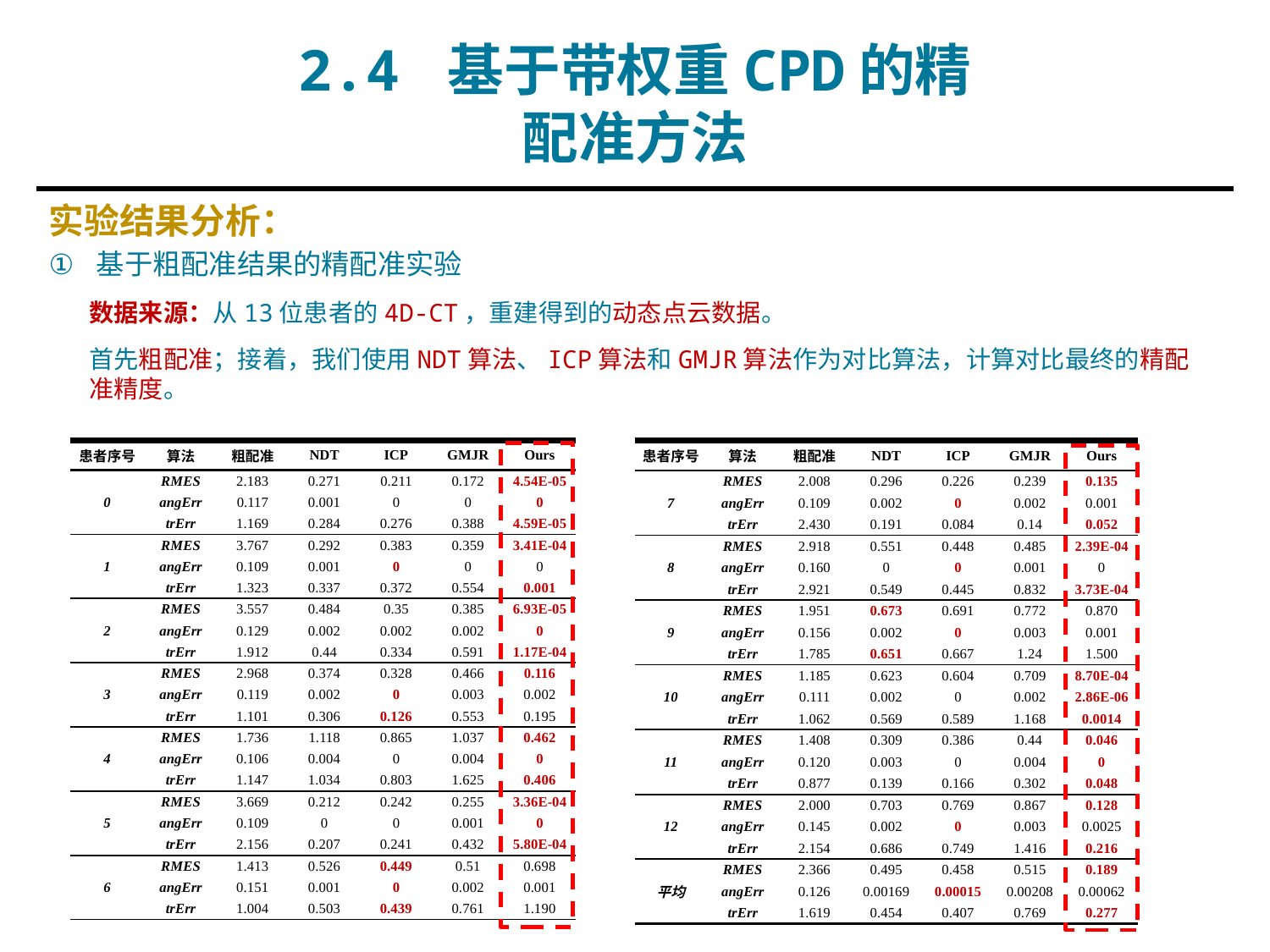

2.4 基于带权重CPD的精配准方法
实验结果分析：
基于粗配准结果的精配准实验
数据来源：从13位患者的4D-CT，重建得到的动态点云数据。

首先粗配准；接着，我们使用NDT算法、ICP算法和GMJR算法作为对比算法，计算对比最终的精配准精度。

| 患者序号 | 算法 | 粗配准 | NDT | ICP | GMJR | Ours |
| --- | --- | --- | --- | --- | --- | --- |
| 7 | RMES | 2.008 | 0.296 | 0.226 | 0.239 | 0.135 |
|  | angErr | 0.109 | 0.002 | 0 | 0.002 | 0.001 |
|  | trErr | 2.430 | 0.191 | 0.084 | 0.14 | 0.052 |
| 8 | RMES | 2.918 | 0.551 | 0.448 | 0.485 | 2.39E-04 |
|  | angErr | 0.160 | 0 | 0 | 0.001 | 0 |
|  | trErr | 2.921 | 0.549 | 0.445 | 0.832 | 3.73E-04 |
| 9 | RMES | 1.951 | 0.673 | 0.691 | 0.772 | 0.870 |
|  | angErr | 0.156 | 0.002 | 0 | 0.003 | 0.001 |
|  | trErr | 1.785 | 0.651 | 0.667 | 1.24 | 1.500 |
| 10 | RMES | 1.185 | 0.623 | 0.604 | 0.709 | 8.70E-04 |
|  | angErr | 0.111 | 0.002 | 0 | 0.002 | 2.86E-06 |
|  | trErr | 1.062 | 0.569 | 0.589 | 1.168 | 0.0014 |
| 11 | RMES | 1.408 | 0.309 | 0.386 | 0.44 | 0.046 |
|  | angErr | 0.120 | 0.003 | 0 | 0.004 | 0 |
|  | trErr | 0.877 | 0.139 | 0.166 | 0.302 | 0.048 |
| 12 | RMES | 2.000 | 0.703 | 0.769 | 0.867 | 0.128 |
|  | angErr | 0.145 | 0.002 | 0 | 0.003 | 0.0025 |
|  | trErr | 2.154 | 0.686 | 0.749 | 1.416 | 0.216 |
| 平均 | RMES | 2.366 | 0.495 | 0.458 | 0.515 | 0.189 |
|  | angErr | 0.126 | 0.00169 | 0.00015 | 0.00208 | 0.00062 |
|  | trErr | 1.619 | 0.454 | 0.407 | 0.769 | 0.277 |
| 患者序号 | 算法 | 粗配准 | NDT | ICP | GMJR | Ours |
| --- | --- | --- | --- | --- | --- | --- |
| 0 | RMES | 2.183 | 0.271 | 0.211 | 0.172 | 4.54E-05 |
|  | angErr | 0.117 | 0.001 | 0 | 0 | 0 |
|  | trErr | 1.169 | 0.284 | 0.276 | 0.388 | 4.59E-05 |
| 1 | RMES | 3.767 | 0.292 | 0.383 | 0.359 | 3.41E-04 |
|  | angErr | 0.109 | 0.001 | 0 | 0 | 0 |
|  | trErr | 1.323 | 0.337 | 0.372 | 0.554 | 0.001 |
| 2 | RMES | 3.557 | 0.484 | 0.35 | 0.385 | 6.93E-05 |
|  | angErr | 0.129 | 0.002 | 0.002 | 0.002 | 0 |
|  | trErr | 1.912 | 0.44 | 0.334 | 0.591 | 1.17E-04 |
| 3 | RMES | 2.968 | 0.374 | 0.328 | 0.466 | 0.116 |
|  | angErr | 0.119 | 0.002 | 0 | 0.003 | 0.002 |
|  | trErr | 1.101 | 0.306 | 0.126 | 0.553 | 0.195 |
| 4 | RMES | 1.736 | 1.118 | 0.865 | 1.037 | 0.462 |
|  | angErr | 0.106 | 0.004 | 0 | 0.004 | 0 |
|  | trErr | 1.147 | 1.034 | 0.803 | 1.625 | 0.406 |
| 5 | RMES | 3.669 | 0.212 | 0.242 | 0.255 | 3.36E-04 |
|  | angErr | 0.109 | 0 | 0 | 0.001 | 0 |
|  | trErr | 2.156 | 0.207 | 0.241 | 0.432 | 5.80E-04 |
| 6 | RMES | 1.413 | 0.526 | 0.449 | 0.51 | 0.698 |
|  | angErr | 0.151 | 0.001 | 0 | 0.002 | 0.001 |
|  | trErr | 1.004 | 0.503 | 0.439 | 0.761 | 1.190 |